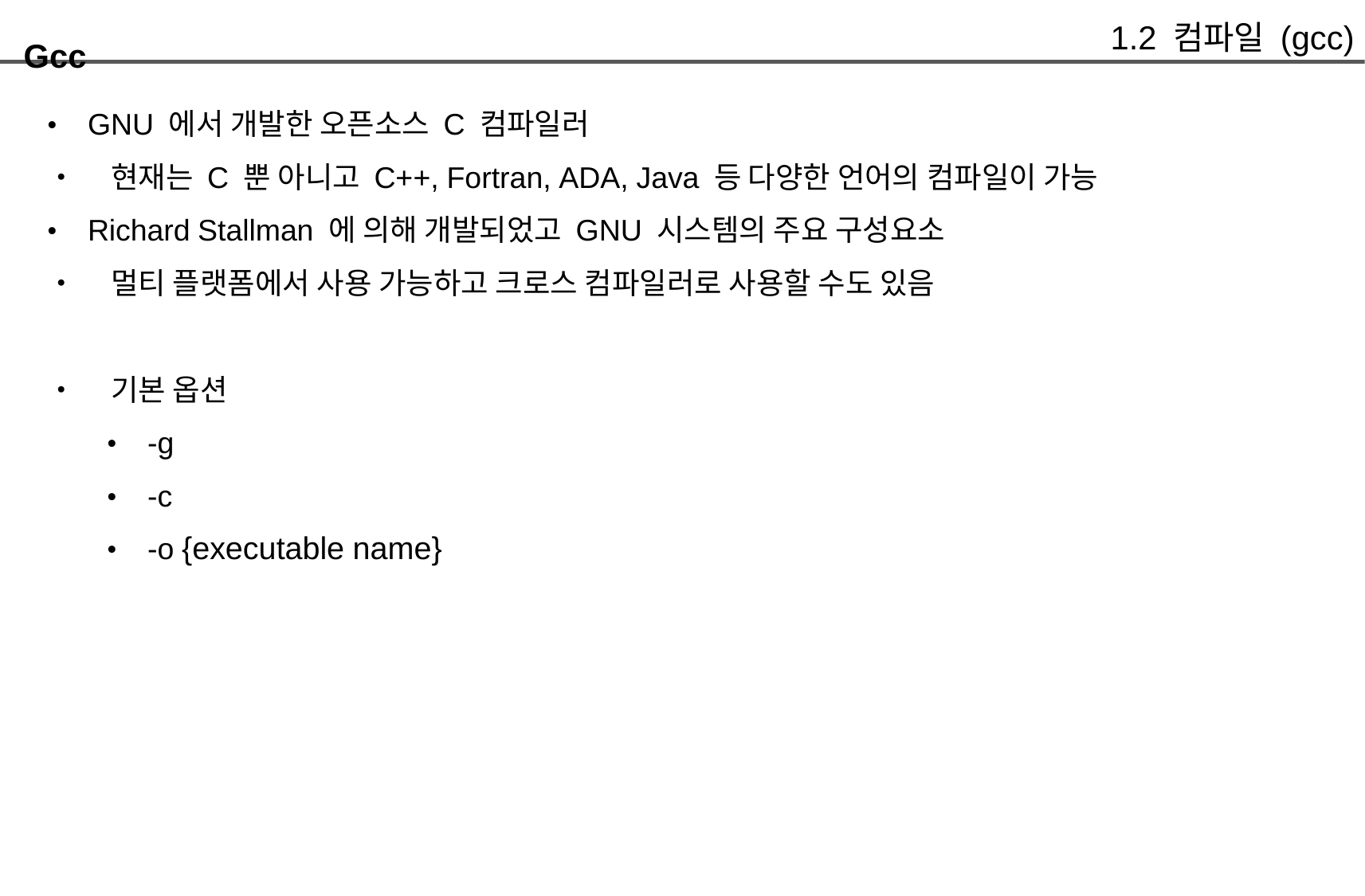

1.2 컴파일 (gcc)
Gcc

	•    GNU 에서 개발한 오픈소스 C 컴파일러
	•    현재는 C 뿐 아니고 C++, Fortran, ADA, Java 등 다양한 언어의 컴파일이 가능
	•    Richard Stallman 에 의해 개발되었고 GNU 시스템의 주요 구성요소
	•    멀티 플랫폼에서 사용 가능하고 크로스 컴파일러로 사용할 수도 있음

	•    기본 옵션
		•    -g
		•    -c
		•    -o {executable name}